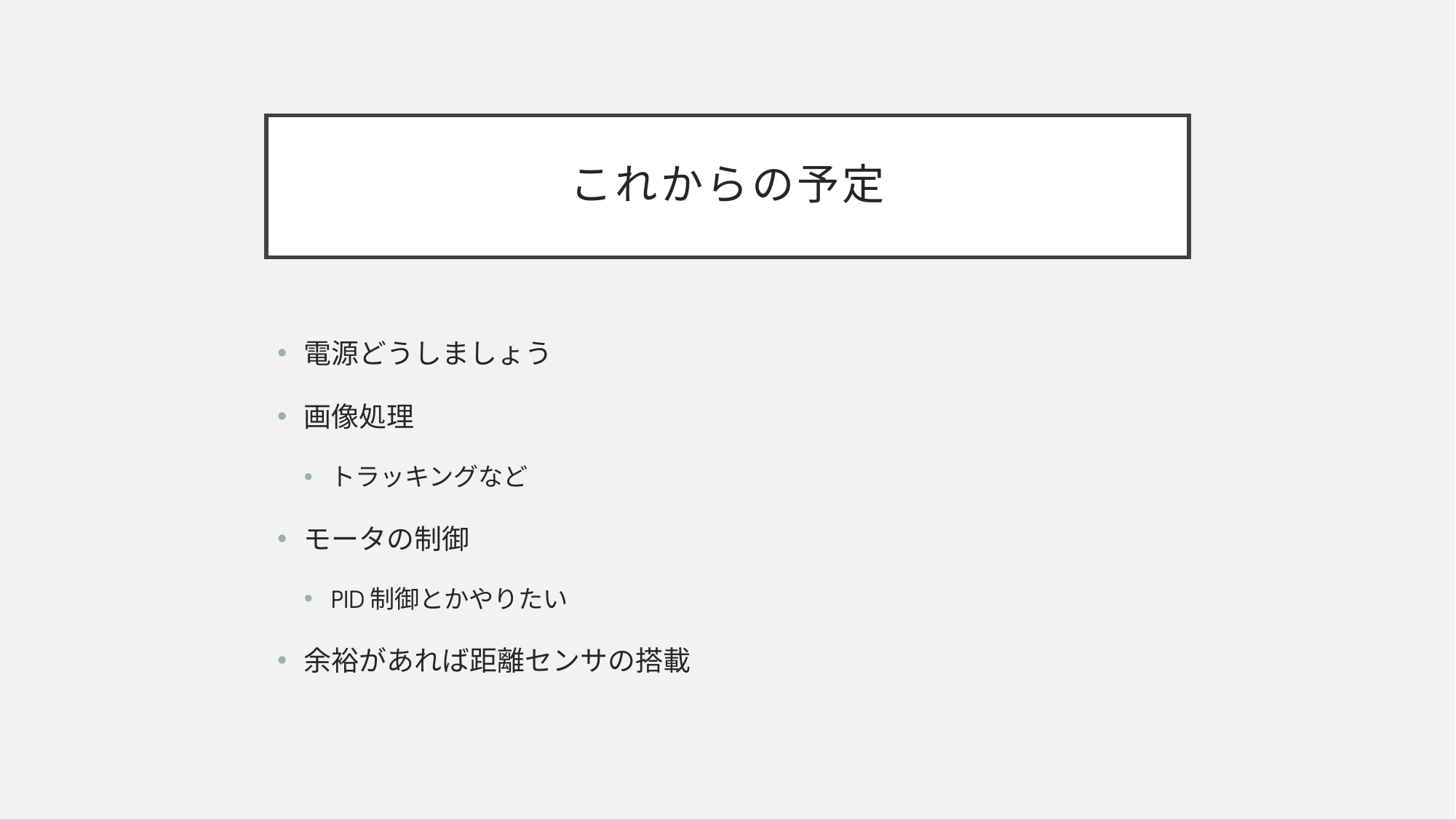

# これからの予定
電源どうしましょう
画像処理
トラッキングなど
モータの制御
PID制御とかやりたい
余裕があれば距離センサの搭載